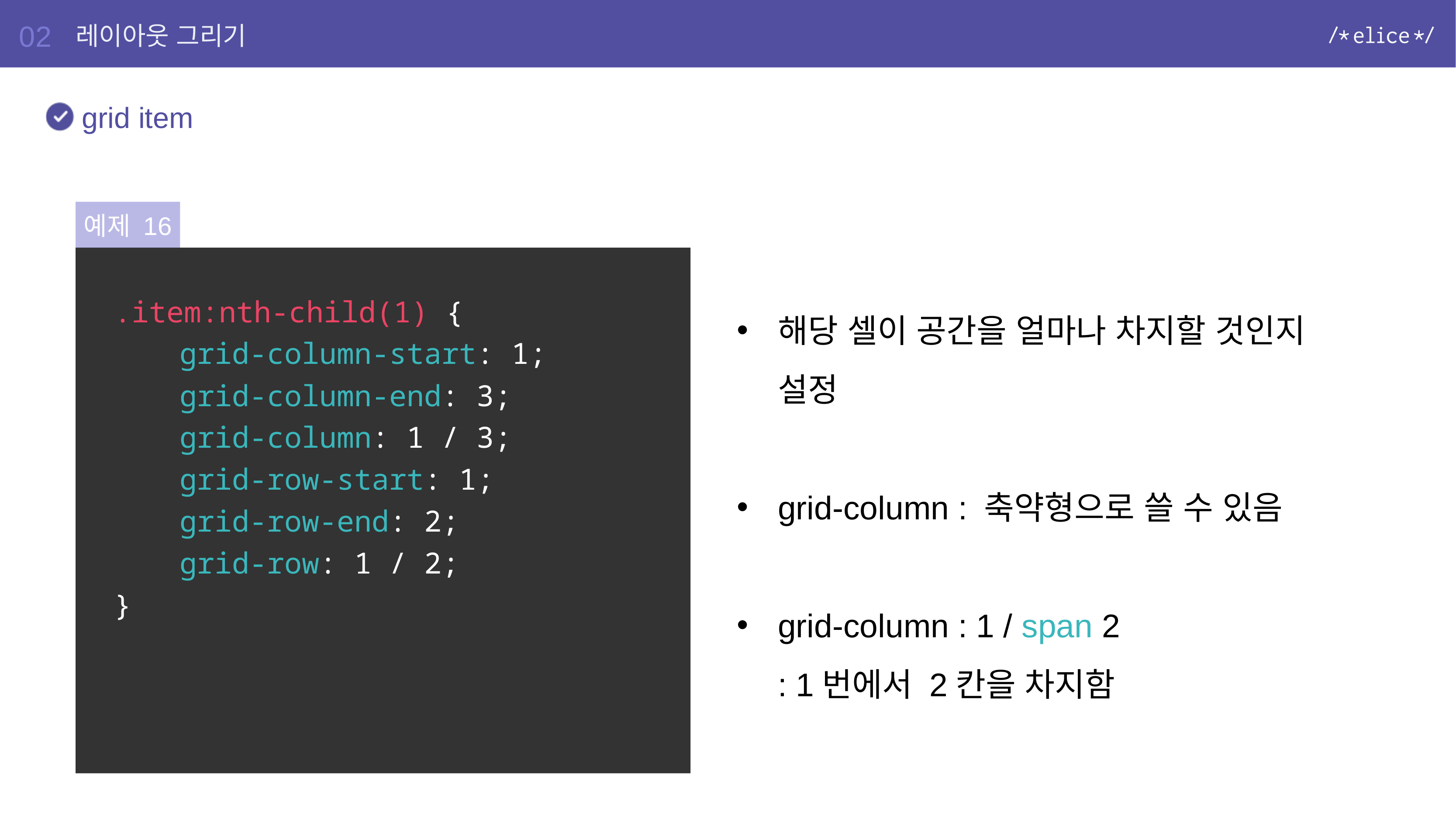

02
레이아웃 그리기
grid item
예제 16
.item:nth-child(1) {
	grid-column-start: 1;
	grid-column-end: 3;
	grid-column: 1 / 3;
	grid-row-start: 1;
	grid-row-end: 2;
	grid-row: 1 / 2;
}

해당 셀이 공간을 얼마나 차지할 것인지 설정

grid-column : 축약형으로 쓸 수 있음

grid-column : 1 / span 2
: 1번에서 2칸을 차지함